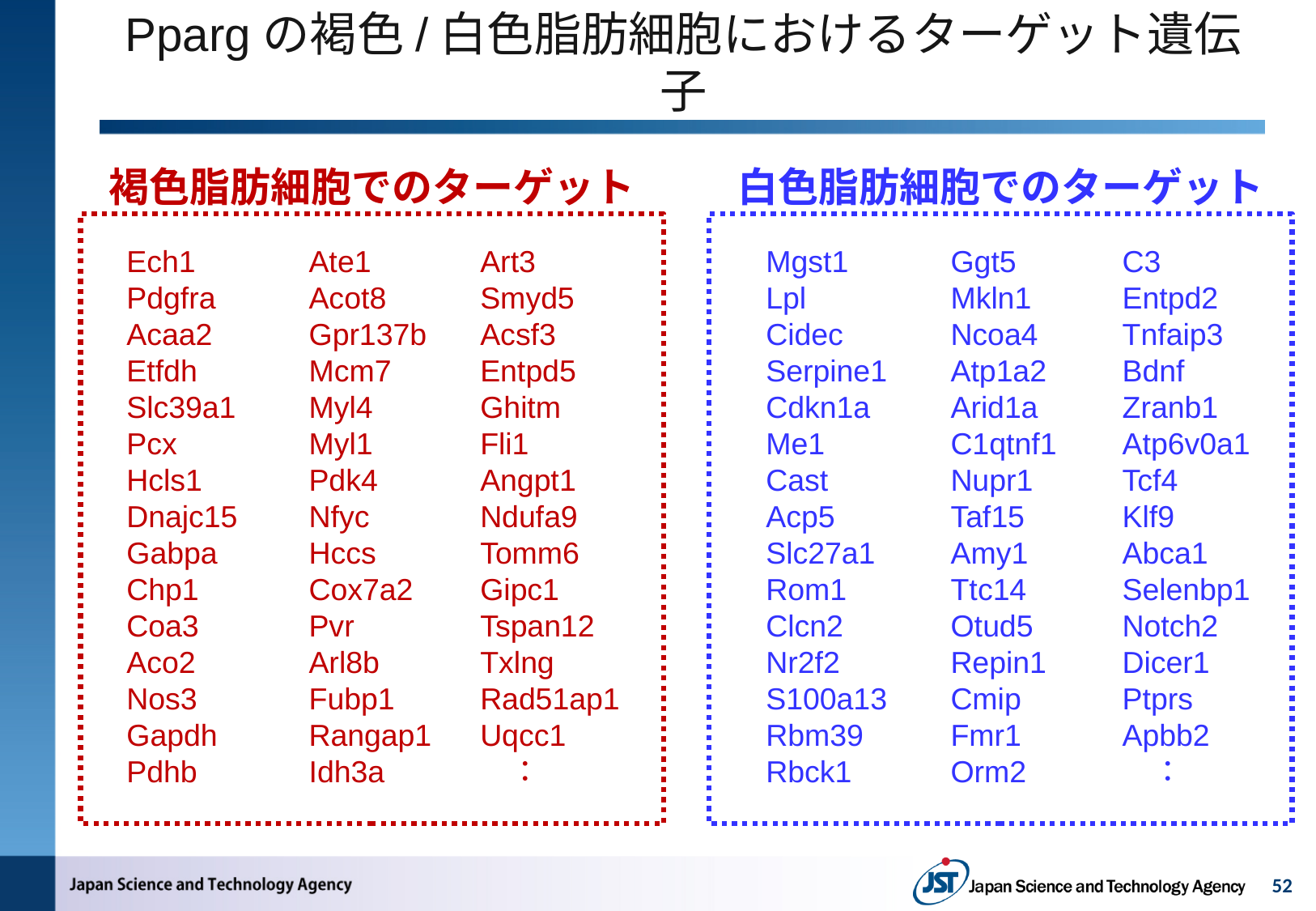

# Ppargの褐色/白色脂肪細胞におけるターゲット遺伝子
褐色脂肪細胞でのターゲット
白色脂肪細胞でのターゲット

Ech1
Pdgfra
Acaa2
Etfdh
Slc39a1
Pcx
Hcls1
Dnajc15
Gabpa
Chp1
Coa3
Aco2
Nos3
Gapdh
Pdhb
Ate1
Acot8
Gpr137b
Mcm7
Myl4
Myl1
Pdk4
Nfyc
Hccs
Cox7a2
Pvr
Arl8b
Fubp1
Rangap1
Idh3a
Art3
Smyd5
Acsf3
Entpd5
Ghitm
Fli1
Angpt1
Ndufa9
Tomm6
Gipc1
Tspan12
Txlng
Rad51ap1
Uqcc1
　：
Mgst1
Lpl
Cidec
Serpine1
Cdkn1a
Me1
Cast
Acp5
Slc27a1
Rom1
Clcn2
Nr2f2
S100a13
Rbm39
Rbck1
Ggt5
Mkln1
Ncoa4
Atp1a2
Arid1a
C1qtnf1
Nupr1
Taf15
Amy1
Ttc14
Otud5
Repin1
Cmip
Fmr1
Orm2
C3
Entpd2
Tnfaip3
Bdnf
Zranb1
Atp6v0a1
Tcf4
Klf9
Abca1
Selenbp1
Notch2
Dicer1
Ptprs
Apbb2
　：
52